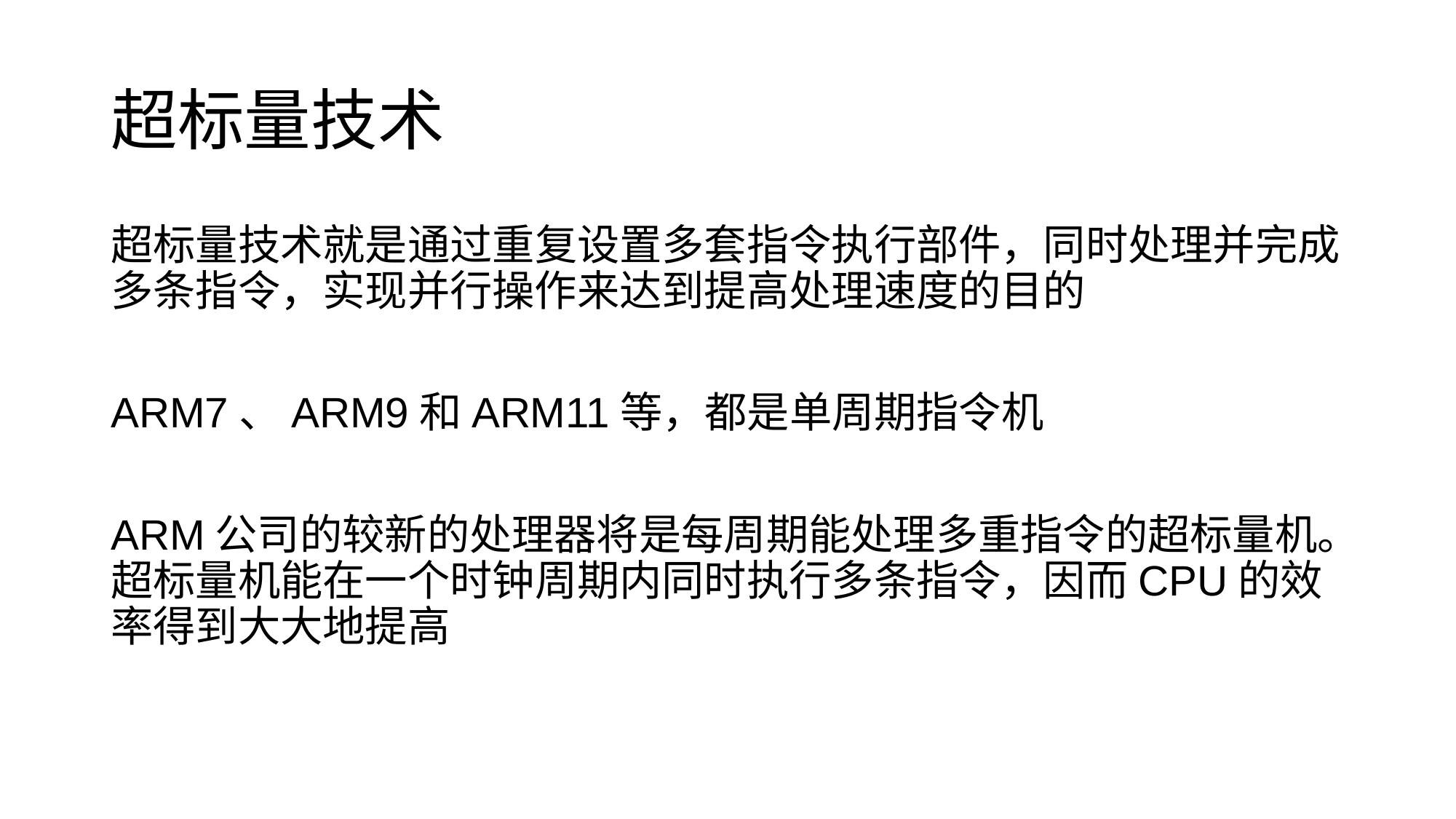

# 超标量技术
超标量技术就是通过重复设置多套指令执行部件，同时处理并完成多条指令，实现并行操作来达到提高处理速度的目的

ARM7、ARM9和ARM11等，都是单周期指令机

ARM公司的较新的处理器将是每周期能处理多重指令的超标量机。超标量机能在一个时钟周期内同时执行多条指令，因而CPU的效率得到大大地提高